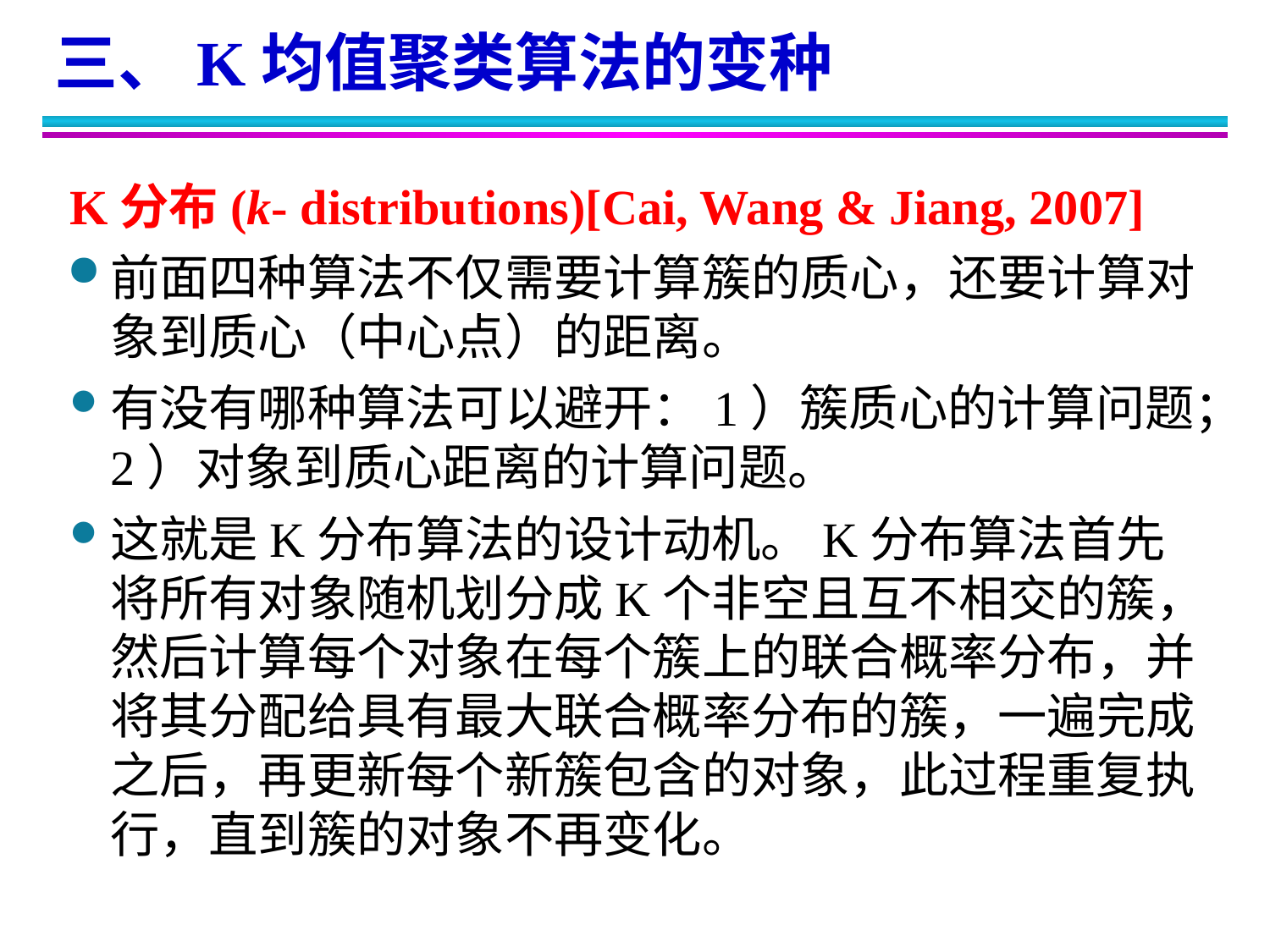

三、K均值聚类算法的变种
K分布(k- distributions)[Cai, Wang & Jiang, 2007]
前面四种算法不仅需要计算簇的质心，还要计算对象到质心（中心点）的距离。
有没有哪种算法可以避开：1）簇质心的计算问题；2）对象到质心距离的计算问题。
这就是K分布算法的设计动机。K分布算法首先将所有对象随机划分成K个非空且互不相交的簇，然后计算每个对象在每个簇上的联合概率分布，并将其分配给具有最大联合概率分布的簇，一遍完成之后，再更新每个新簇包含的对象，此过程重复执行，直到簇的对象不再变化。